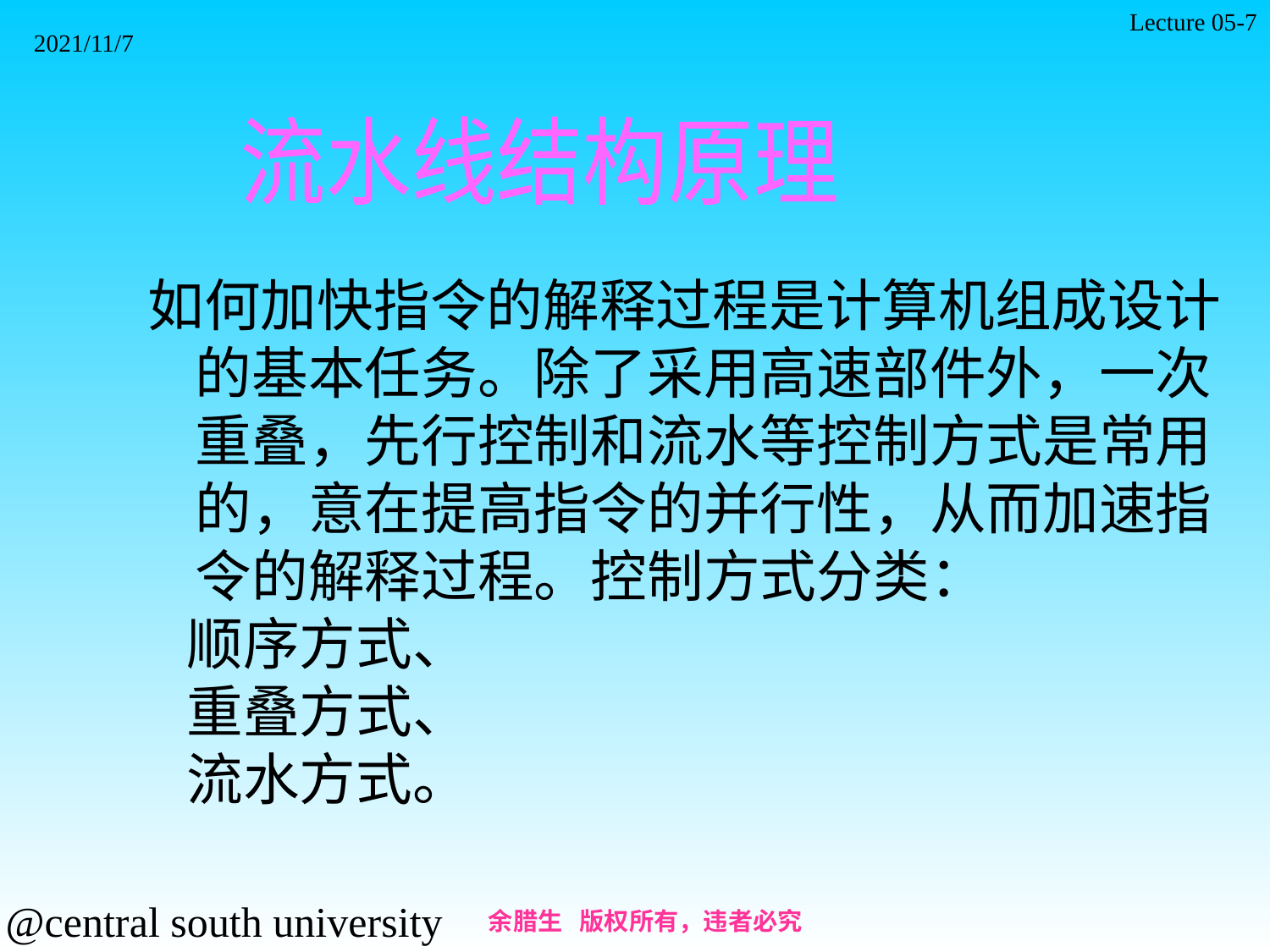

Lecture 05-7
2021/11/7
流水线结构原理
如何加快指令的解释过程是计算机组成设计的基本任务。除了采用高速部件外，一次重叠，先行控制和流水等控制方式是常用的，意在提高指令的并行性，从而加速指令的解释过程。控制方式分类：
  顺序方式、
  重叠方式、
  流水方式。
余腊生   版权所有，违者必究